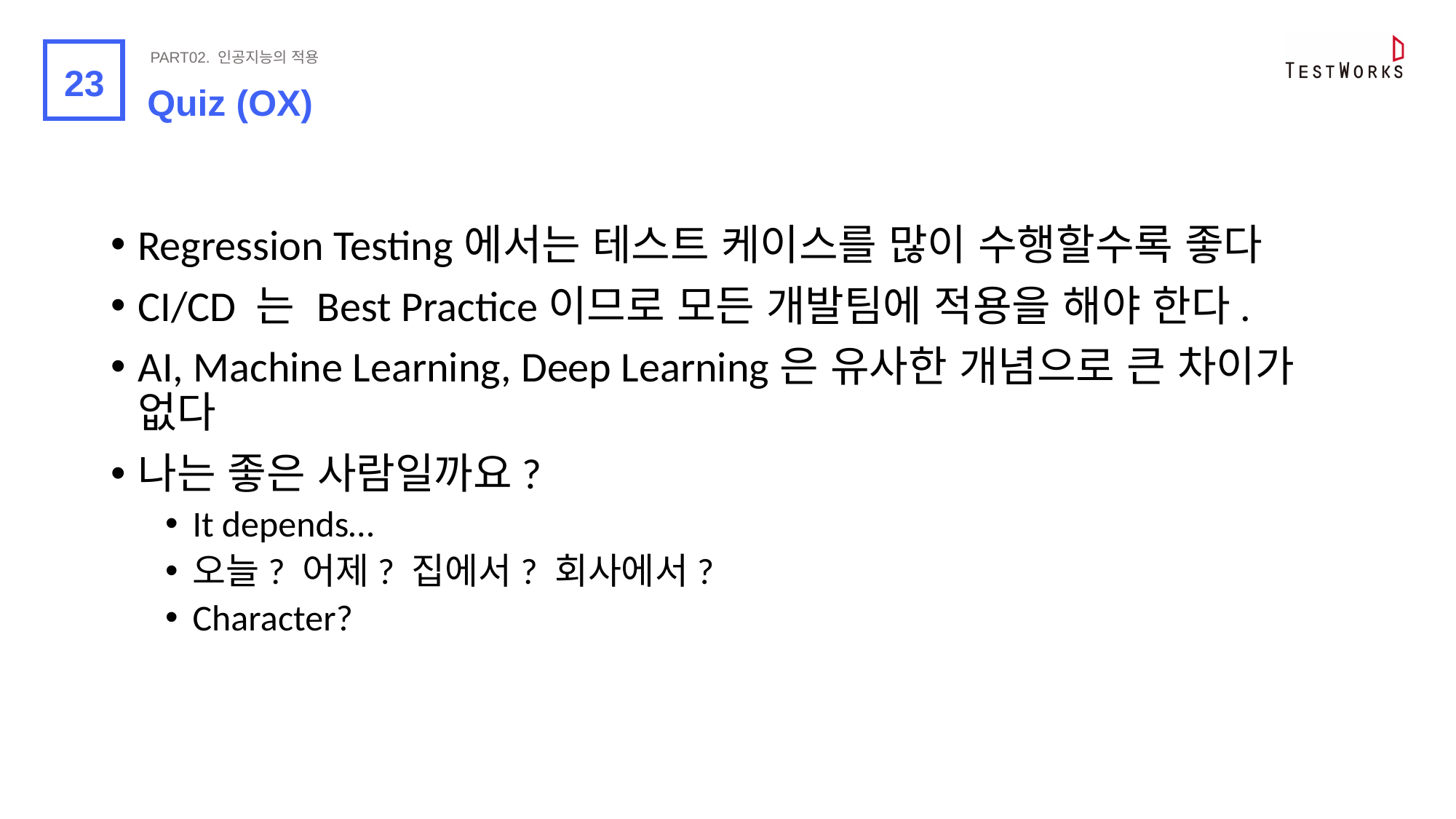

PART02. 인공지능의 적용

8
23
Quiz (OX)
Regression Testing에서는 테스트 케이스를 많이 수행할수록 좋다
CI/CD 는 Best Practice이므로 모든 개발팀에 적용을 해야 한다.
AI, Machine Learning, Deep Learning은 유사한 개념으로 큰 차이가 없다
나는 좋은 사람일까요?
It depends…
오늘? 어제? 집에서? 회사에서?
Character?